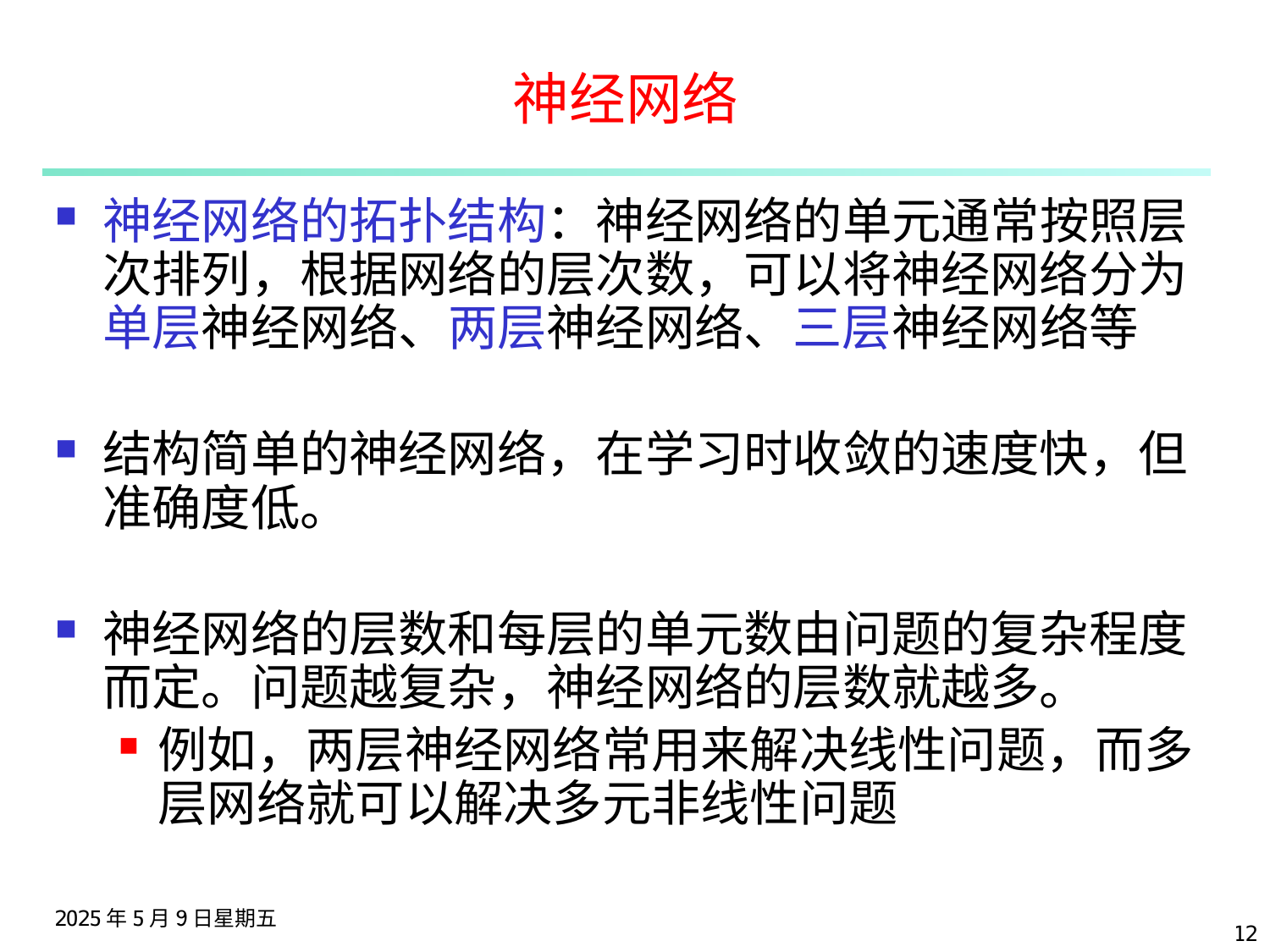

# 神经网络
神经网络的拓扑结构：神经网络的单元通常按照层次排列，根据网络的层次数，可以将神经网络分为单层神经网络、两层神经网络、三层神经网络等

结构简单的神经网络，在学习时收敛的速度快，但准确度低。

神经网络的层数和每层的单元数由问题的复杂程度而定。问题越复杂，神经网络的层数就越多。
例如，两层神经网络常用来解决线性问题，而多层网络就可以解决多元非线性问题

2025年5月9日星期五
12